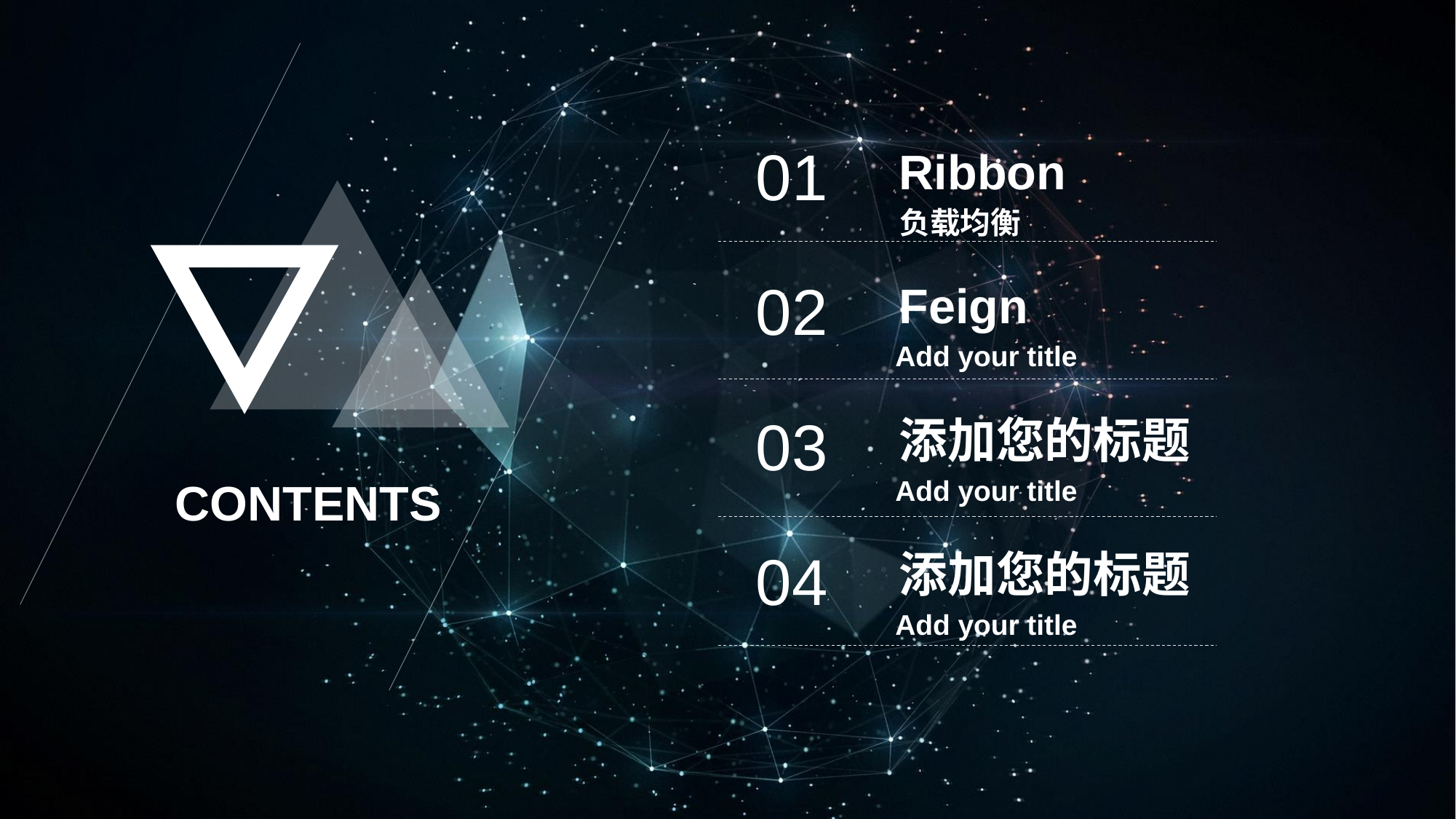

01
Ribbon

负载均衡

02

Feign
Add your title
03
添加您的标题
CONTENTS
Add your title
04
添加您的标题
Add your title